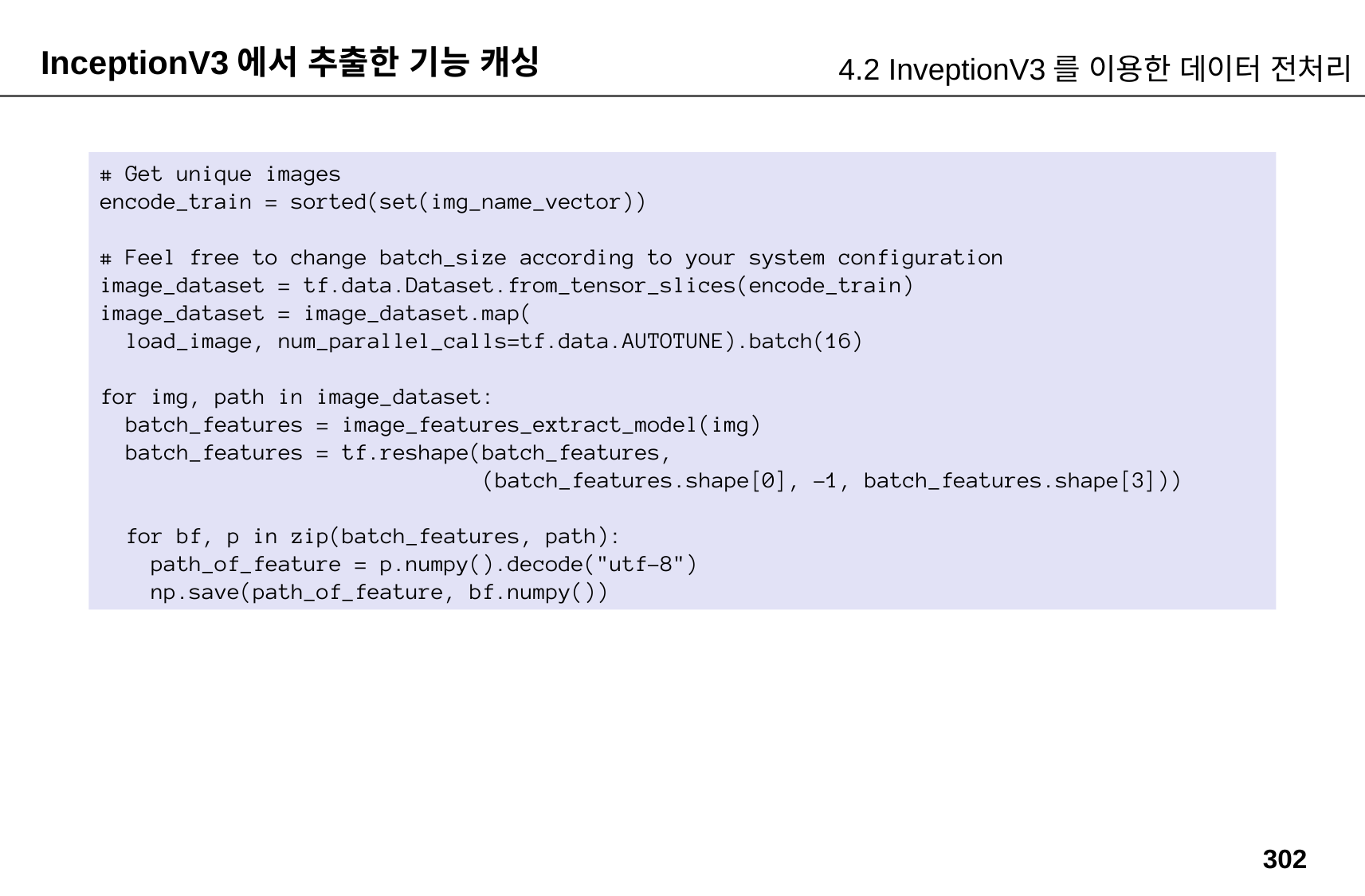

InceptionV3에서 추출한 기능 캐싱
4.2 InveptionV3를 이용한 데이터 전처리
# Get unique images
encode_train = sorted(set(img_name_vector))

# Feel free to change batch_size according to your system configuration
image_dataset = tf.data.Dataset.from_tensor_slices(encode_train)
image_dataset = image_dataset.map(
  load_image, num_parallel_calls=tf.data.AUTOTUNE).batch(16)

for img, path in image_dataset:
  batch_features = image_features_extract_model(img)
  batch_features = tf.reshape(batch_features,
                              (batch_features.shape[0], -1, batch_features.shape[3]))

  for bf, p in zip(batch_features, path):
    path_of_feature = p.numpy().decode("utf-8")
    np.save(path_of_feature, bf.numpy())